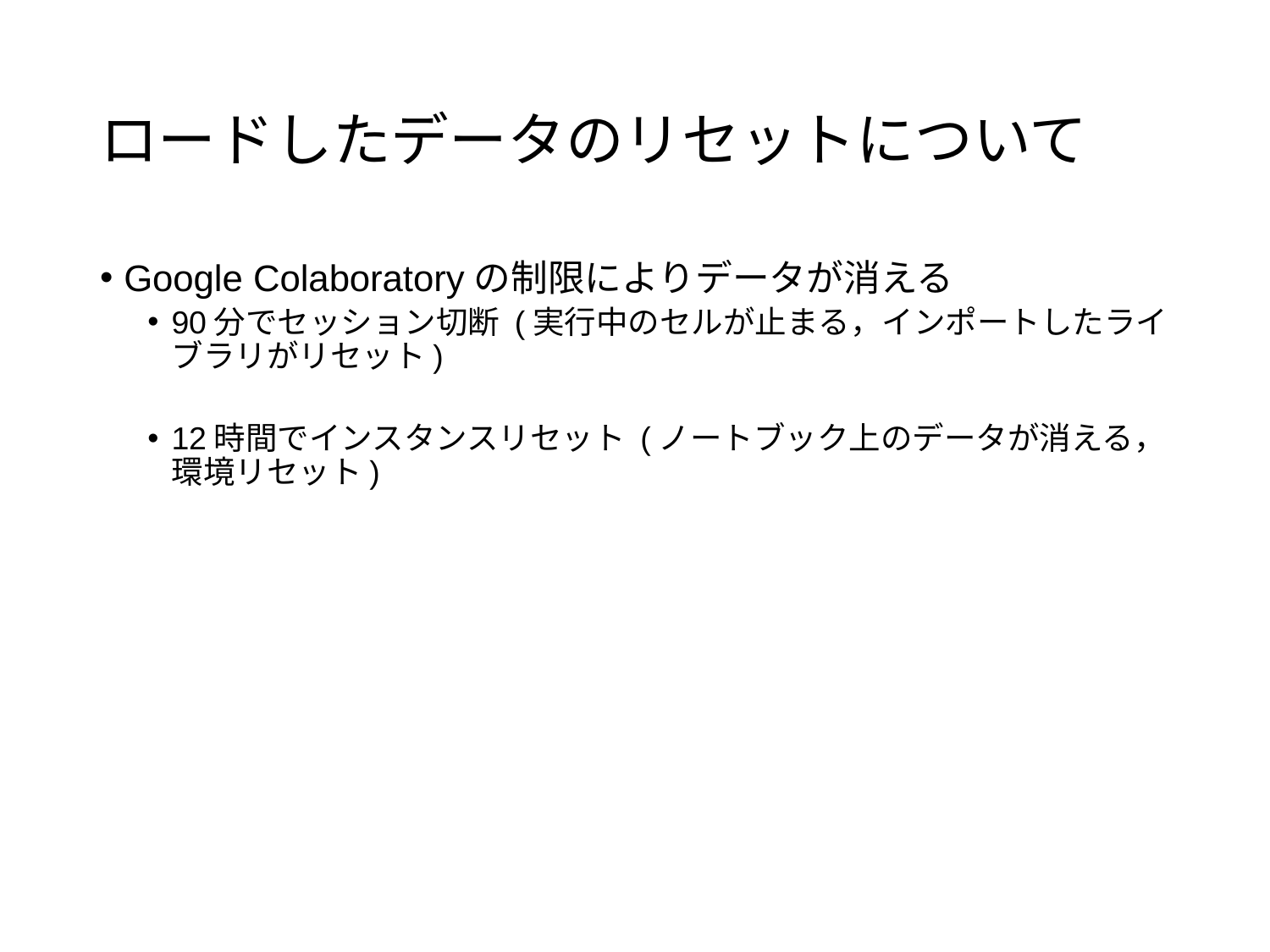

# ロードしたデータのリセットについて
Google Colaboratoryの制限によりデータが消える
90分でセッション切断 (実行中のセルが止まる，インポートしたライブラリがリセット)

12時間でインスタンスリセット (ノートブック上のデータが消える，環境リセット)